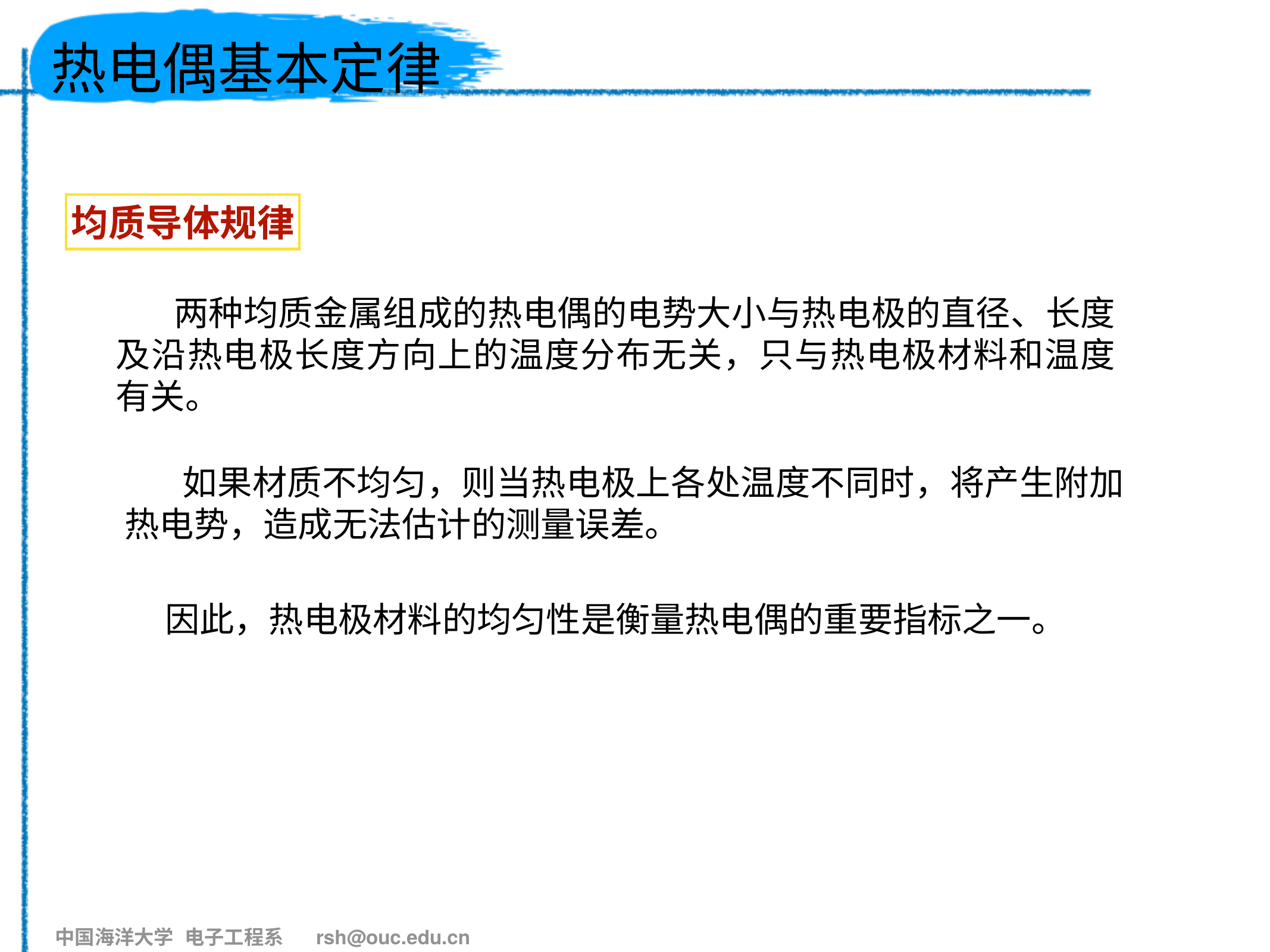

# 热电偶基本定律
均质导体规律
     两种均质金属组成的热电偶的电势大小与热电极的直径、长度及沿热电极长度方向上的温度分布无关，只与热电极材料和温度有关。
     如果材质不均匀，则当热电极上各处温度不同时，将产生附加热电势，造成无法估计的测量误差。
因此，热电极材料的均匀性是衡量热电偶的重要指标之一。